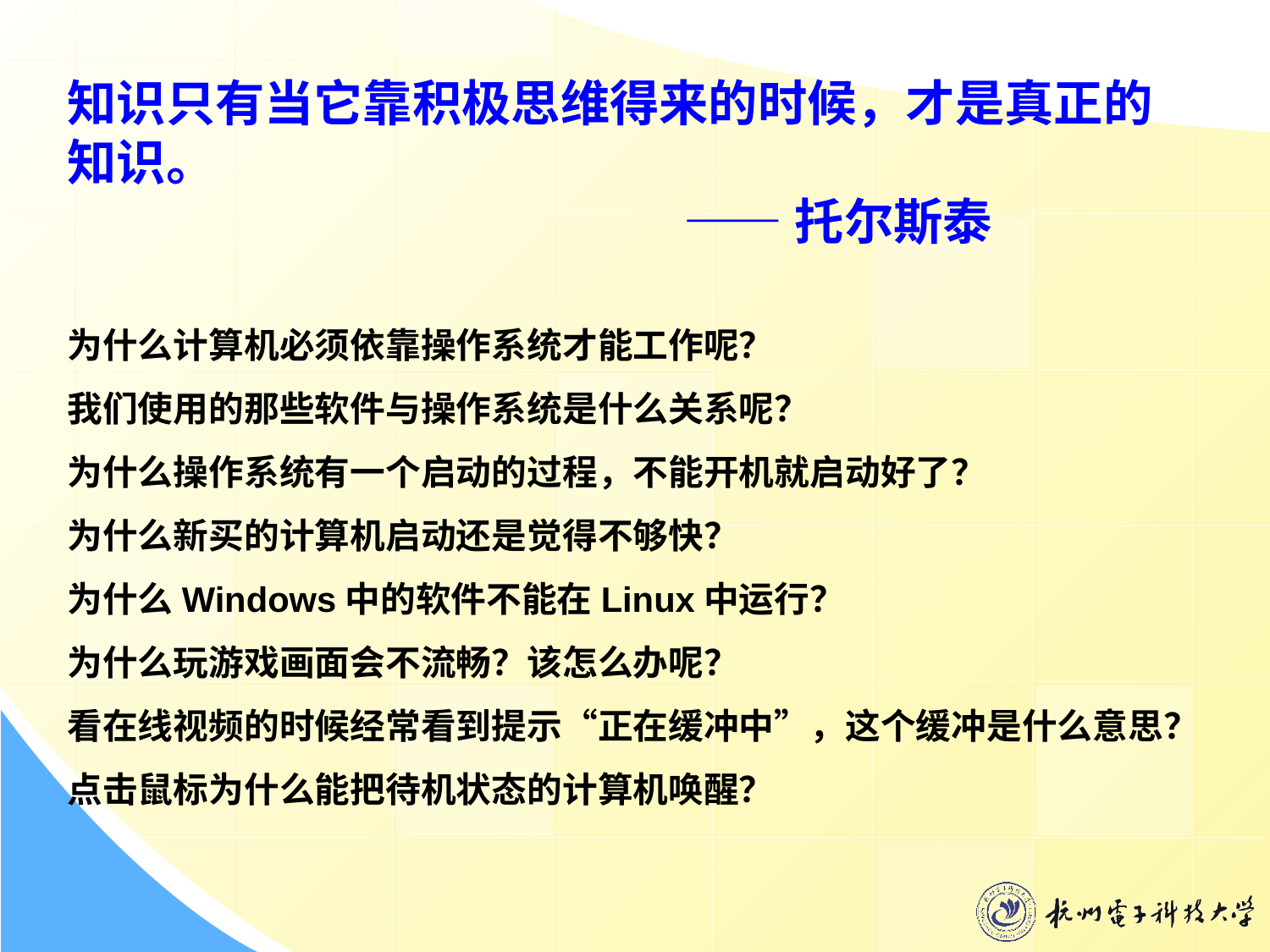

知识只有当它靠积极思维得来的时候，才是真正的知识。
                                                       ——托尔斯泰
为什么计算机必须依靠操作系统才能工作呢？
我们使用的那些软件与操作系统是什么关系呢？
为什么操作系统有一个启动的过程，不能开机就启动好了？
为什么新买的计算机启动还是觉得不够快？
为什么Windows中的软件不能在Linux中运行？
为什么玩游戏画面会不流畅？该怎么办呢？
看在线视频的时候经常看到提示“正在缓冲中”，这个缓冲是什么意思？
点击鼠标为什么能把待机状态的计算机唤醒？